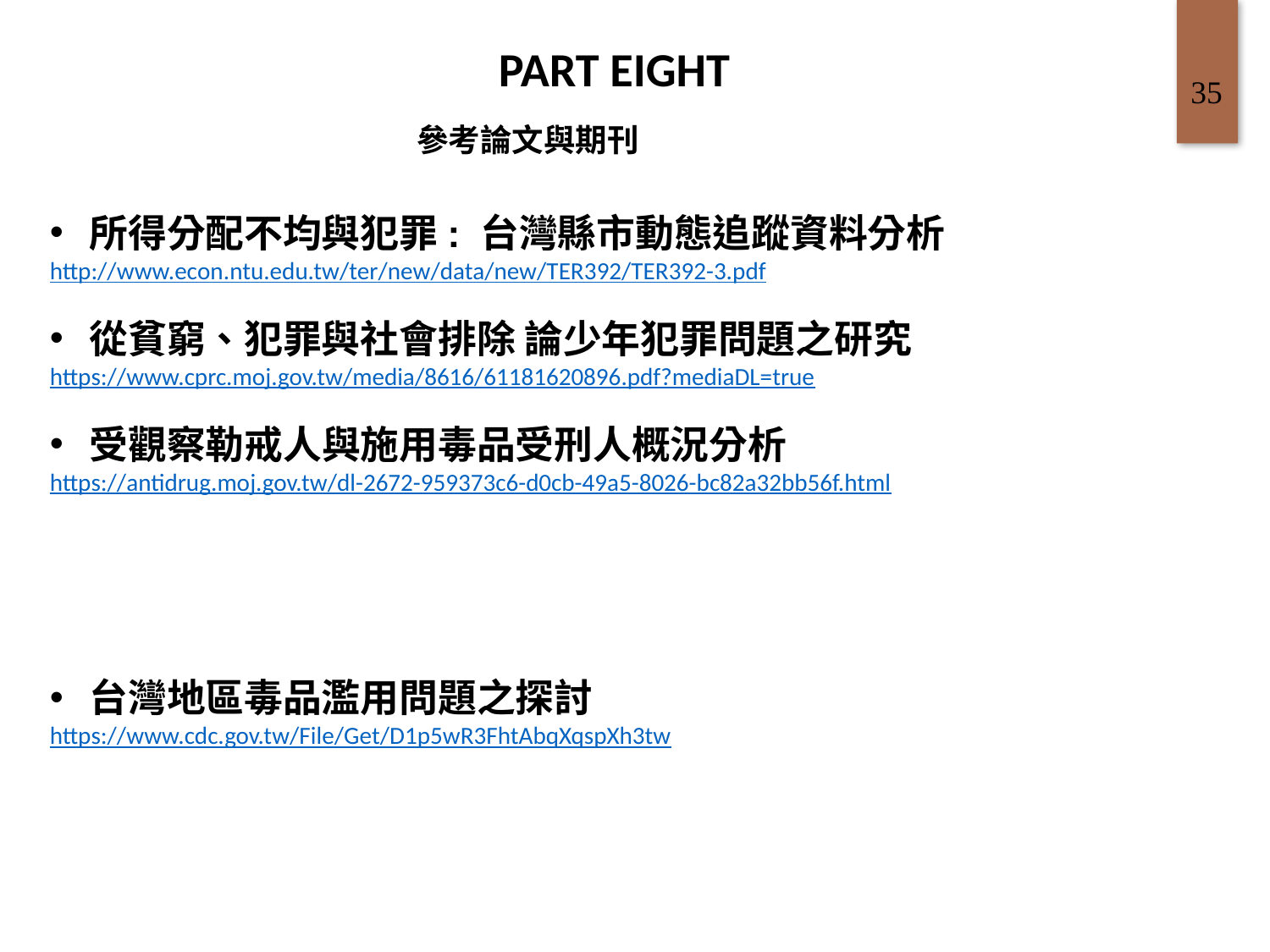

PART EIGHT
35
參考論文與期刊
所得分配不均與犯罪: 台灣縣市動態追蹤資料分析
http://www.econ.ntu.edu.tw/ter/new/data/new/TER392/TER392-3.pdf

從貧窮、犯罪與社會排除 論少年犯罪問題之研究
https://www.cprc.moj.gov.tw/media/8616/61181620896.pdf?mediaDL=true

受觀察勒戒人與施用毒品受刑人概況分析
https://antidrug.moj.gov.tw/dl-2672-959373c6-d0cb-49a5-8026-bc82a32bb56f.html

台灣地區毒品濫用問題之探討
https://www.cdc.gov.tw/File/Get/D1p5wR3FhtAbqXqspXh3tw